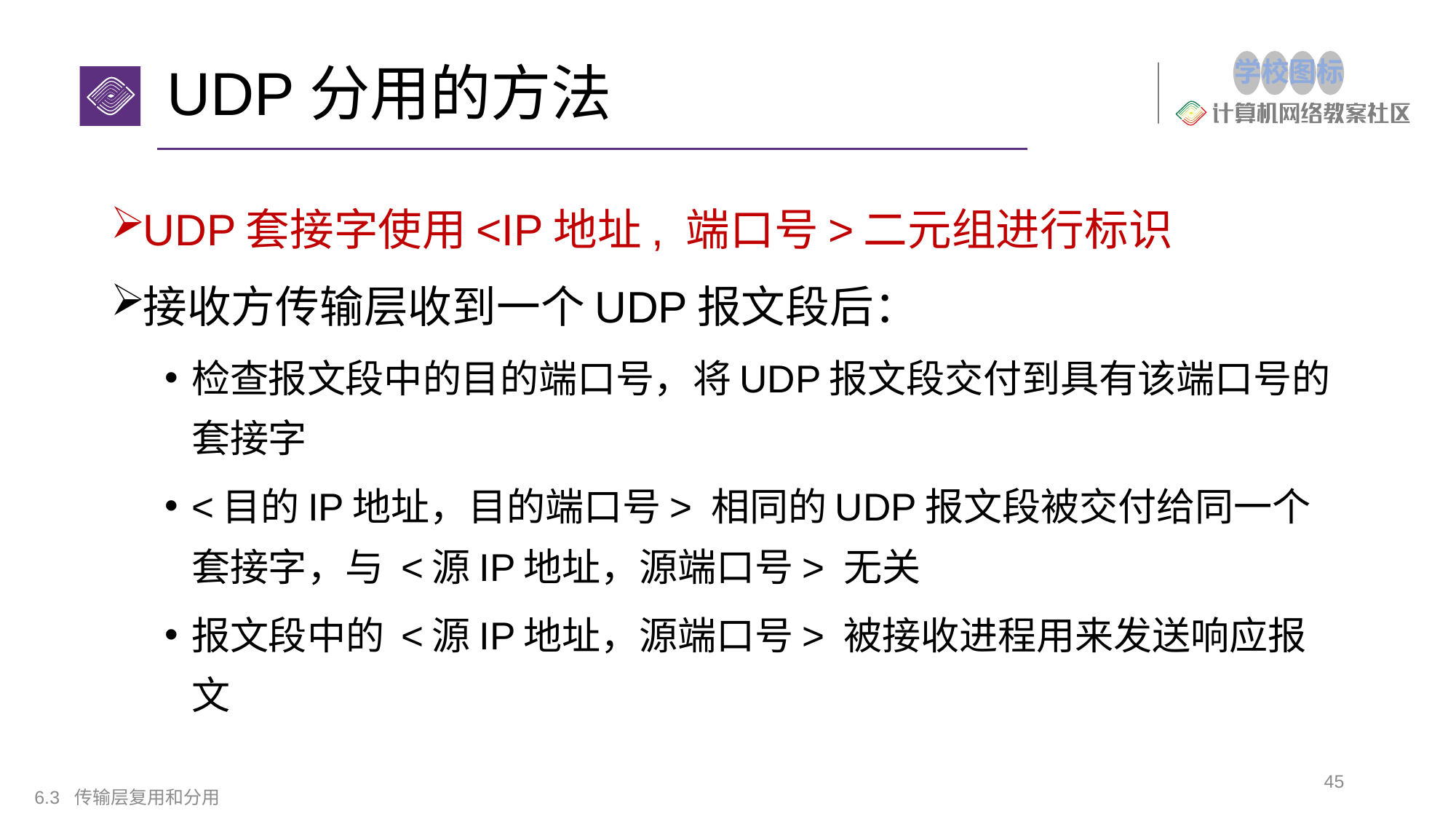

# UDP分用的方法
UDP套接字使用<IP地址, 端口号>二元组进行标识
接收方传输层收到一个UDP报文段后：
检查报文段中的目的端口号，将UDP报文段交付到具有该端口号的套接字
<目的IP地址，目的端口号> 相同的UDP报文段被交付给同一个套接字，与 <源IP地址，源端口号> 无关
报文段中的 <源IP地址，源端口号> 被接收进程用来发送响应报文
45
6.3  传输层复用和分用